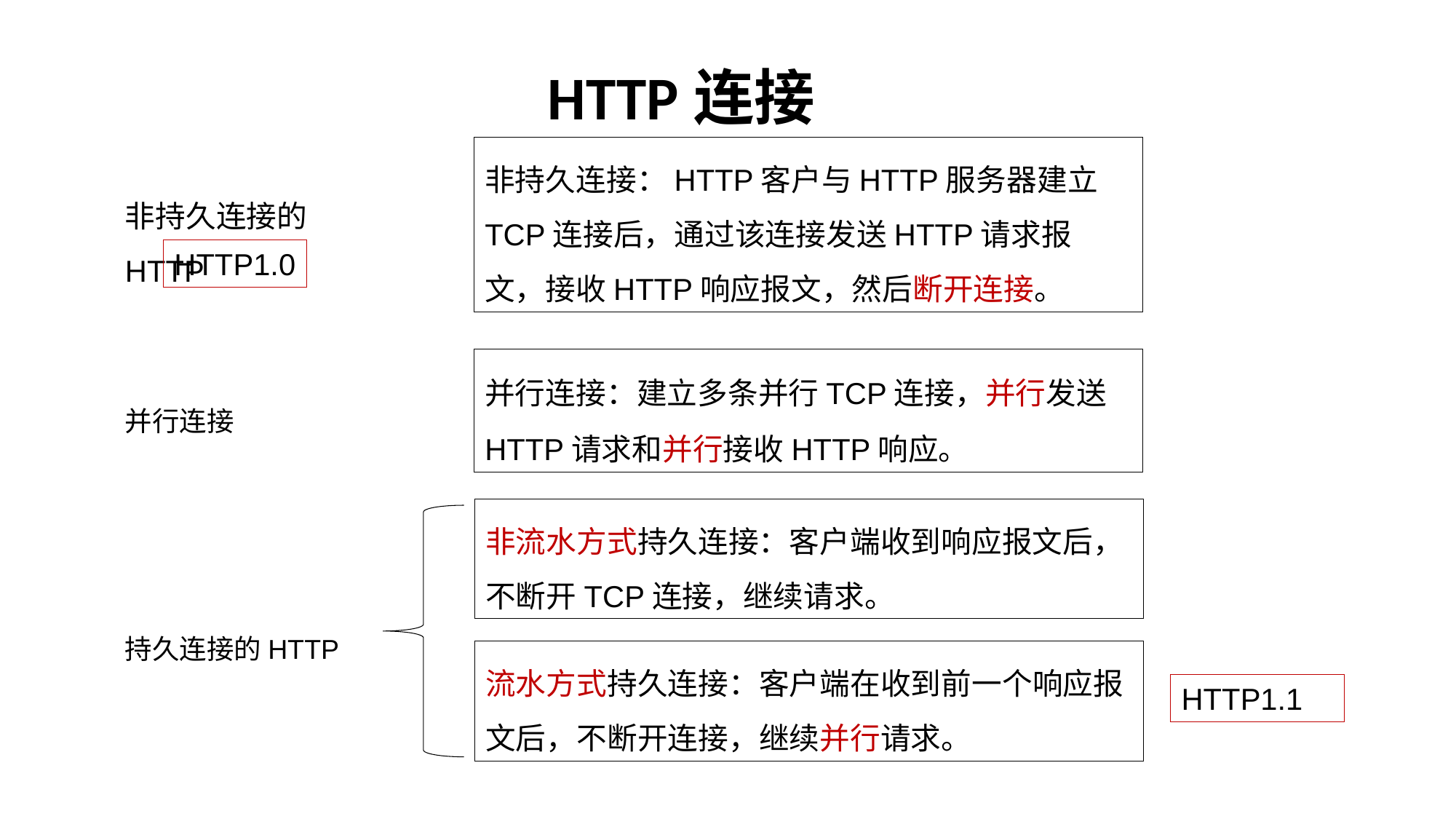

HTTP连接
非持久连接：HTTP客户与HTTP服务器建立TCP连接后，通过该连接发送HTTP请求报文，接收HTTP响应报文，然后断开连接。
非持久连接的HTTP
HTTP1.0
并行连接：建立多条并行TCP连接，并行发送HTTP请求和并行接收HTTP响应。
并行连接
非流水方式持久连接：客户端收到响应报文后，不断开TCP连接，继续请求。

持久连接的HTTP
流水方式持久连接：客户端在收到前一个响应报文后，不断开连接，继续并行请求。
HTTP1.1